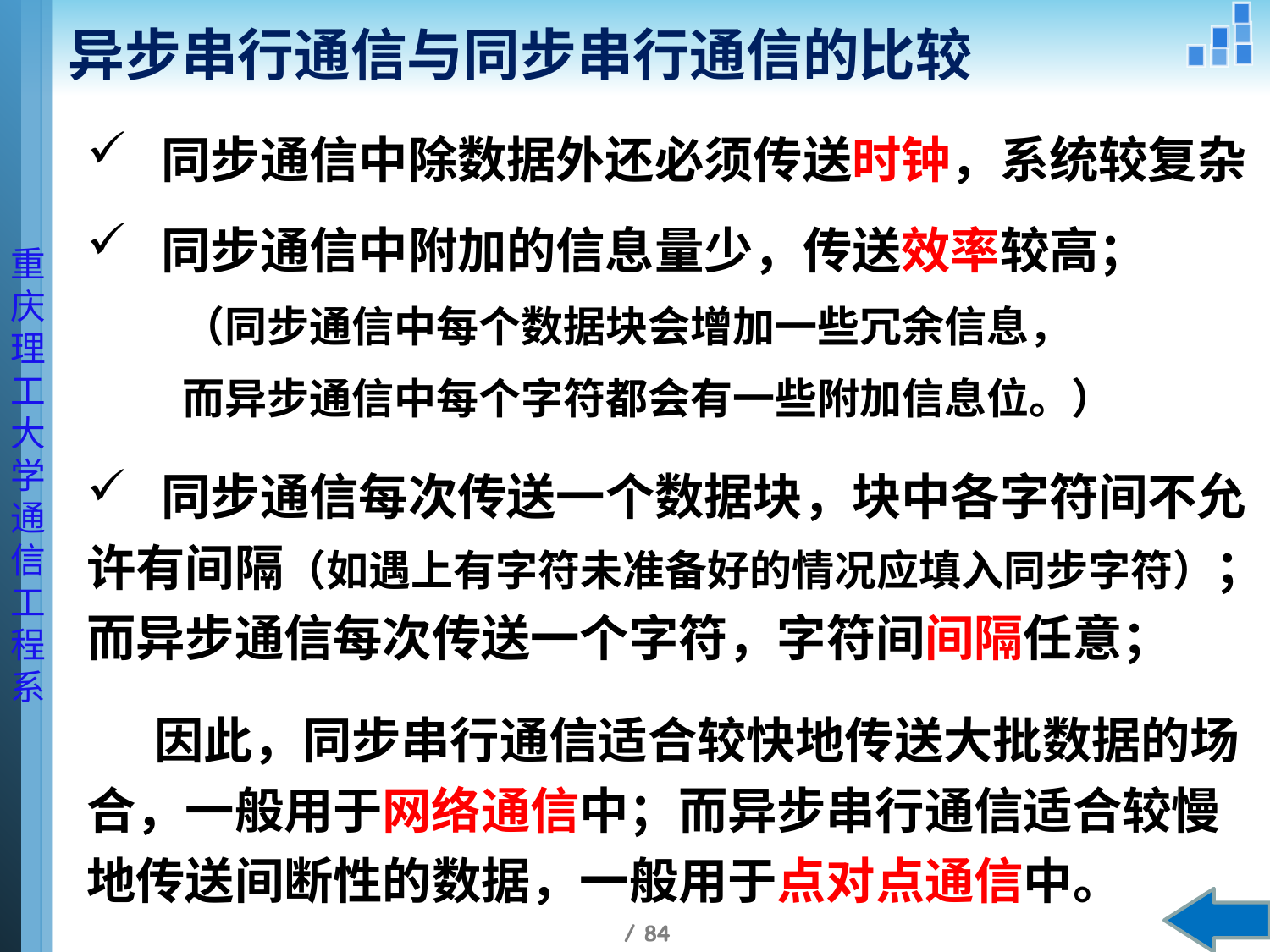

# 异步串行通信与同步串行通信的比较
  同步通信中除数据外还必须传送时钟，系统较复杂
  同步通信中附加的信息量少，传送效率较高；
         （同步通信中每个数据块会增加一些冗余信息，
         而异步通信中每个字符都会有一些附加信息位。）
  同步通信每次传送一个数据块，块中各字符间不允许有间隔（如遇上有字符未准备好的情况应填入同步字符）；而异步通信每次传送一个字符，字符间间隔任意；
     因此，同步串行通信适合较快地传送大批数据的场合，一般用于网络通信中；而异步串行通信适合较慢地传送间断性的数据，一般用于点对点通信中。

69
/ 84